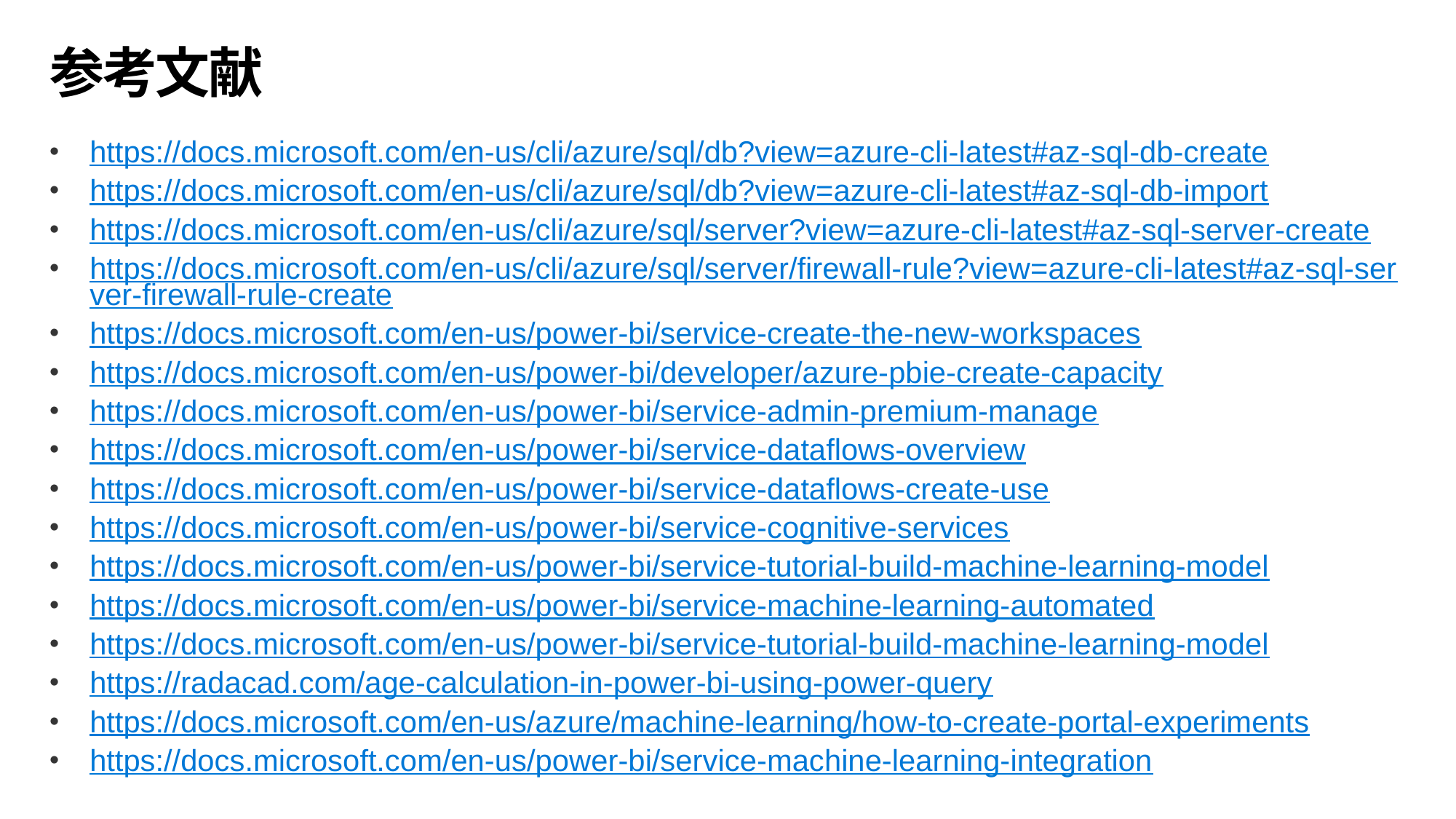

# 参考文献
https://docs.microsoft.com/en-us/cli/azure/sql/db?view=azure-cli-latest#az-sql-db-create
https://docs.microsoft.com/en-us/cli/azure/sql/db?view=azure-cli-latest#az-sql-db-import
https://docs.microsoft.com/en-us/cli/azure/sql/server?view=azure-cli-latest#az-sql-server-create
https://docs.microsoft.com/en-us/cli/azure/sql/server/firewall-rule?view=azure-cli-latest#az-sql-server-firewall-rule-create
https://docs.microsoft.com/en-us/power-bi/service-create-the-new-workspaces
https://docs.microsoft.com/en-us/power-bi/developer/azure-pbie-create-capacity
https://docs.microsoft.com/en-us/power-bi/service-admin-premium-manage
https://docs.microsoft.com/en-us/power-bi/service-dataflows-overview
https://docs.microsoft.com/en-us/power-bi/service-dataflows-create-use
https://docs.microsoft.com/en-us/power-bi/service-cognitive-services
https://docs.microsoft.com/en-us/power-bi/service-tutorial-build-machine-learning-model
https://docs.microsoft.com/en-us/power-bi/service-machine-learning-automated
https://docs.microsoft.com/en-us/power-bi/service-tutorial-build-machine-learning-model
https://radacad.com/age-calculation-in-power-bi-using-power-query
https://docs.microsoft.com/en-us/azure/machine-learning/how-to-create-portal-experiments
https://docs.microsoft.com/en-us/power-bi/service-machine-learning-integration